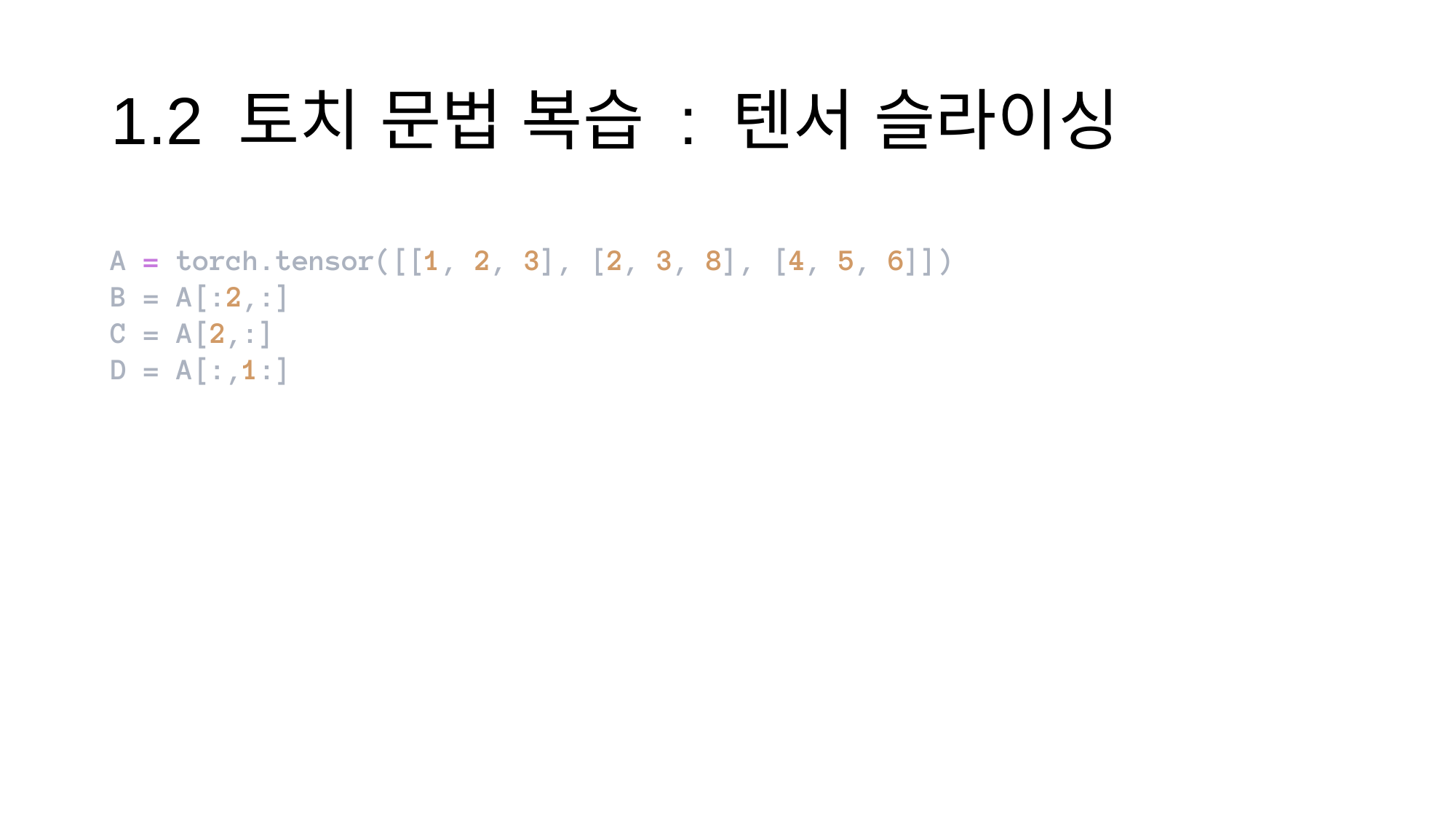

# 1.2 토치 문법 복습 : 텐서 슬라이싱
A = torch.tensor([[1, 2, 3], [2, 3, 8], [4, 5, 6]])
B = A[:2,:]
C = A[2,:]
D = A[:,1:]